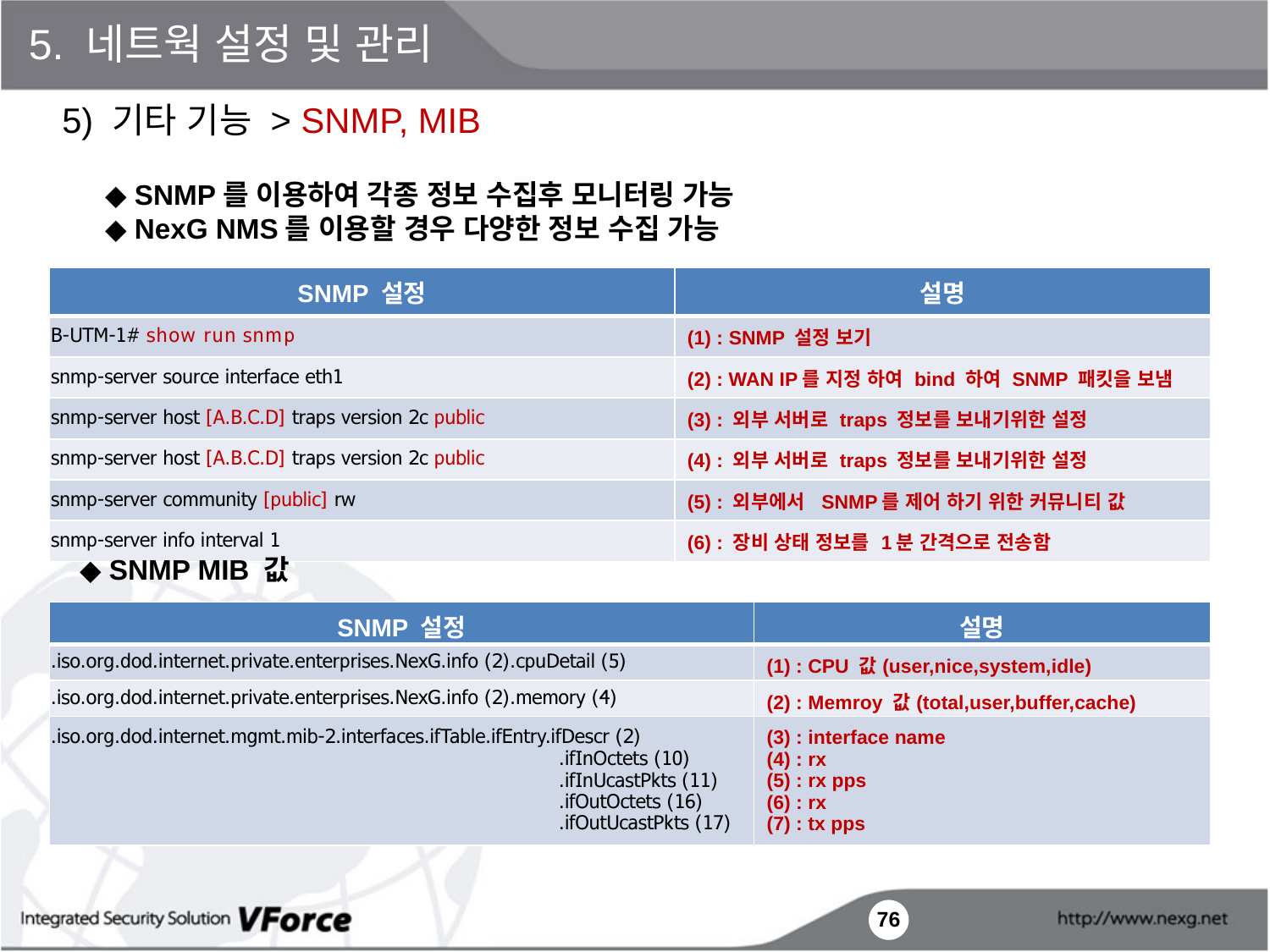

5. 네트웍 설정 및 관리
5) 기타 기능 > SNMP, MIB
◆ SNMP를 이용하여 각종 정보 수집후 모니터링 가능
◆ NexG NMS를 이용할 경우 다양한 정보 수집 가능
| SNMP 설정 | 설명 |
| --- | --- |
| B-UTM-1# show run snmp | (1) : SNMP 설정 보기 |
| snmp-server source interface eth1 | (2) : WAN IP를 지정 하여 bind 하여 SNMP 패킷을 보냄 |
| snmp-server host [A.B.C.D] traps version 2c public | (3) : 외부 서버로 traps 정보를 보내기위한 설정 |
| snmp-server host [A.B.C.D] traps version 2c public | (4) : 외부 서버로 traps 정보를 보내기위한 설정 |
| snmp-server community [public] rw | (5) : 외부에서 SNMP를 제어 하기 위한 커뮤니티 값 |
| snmp-server info interval 1 | (6) : 장비 상태 정보를 1분 간격으로 전송함 |
◆ SNMP MIB 값
| SNMP 설정 | 설명 |
| --- | --- |
| .iso.org.dod.internet.private.enterprises.NexG.info (2).cpuDetail (5) | (1) : CPU 값(user,nice,system,idle) |
| .iso.org.dod.internet.private.enterprises.NexG.info (2).memory (4) | (2) : Memroy 값(total,user,buffer,cache) |
| .iso.org.dod.internet.mgmt.mib-2.interfaces.ifTable.ifEntry.ifDescr (2) .ifInOctets (10) .ifInUcastPkts (11) .ifOutOctets (16) .ifOutUcastPkts (17) | (3) : interface name (4) : rx (5) : rx pps (6) : rx (7) : tx pps |